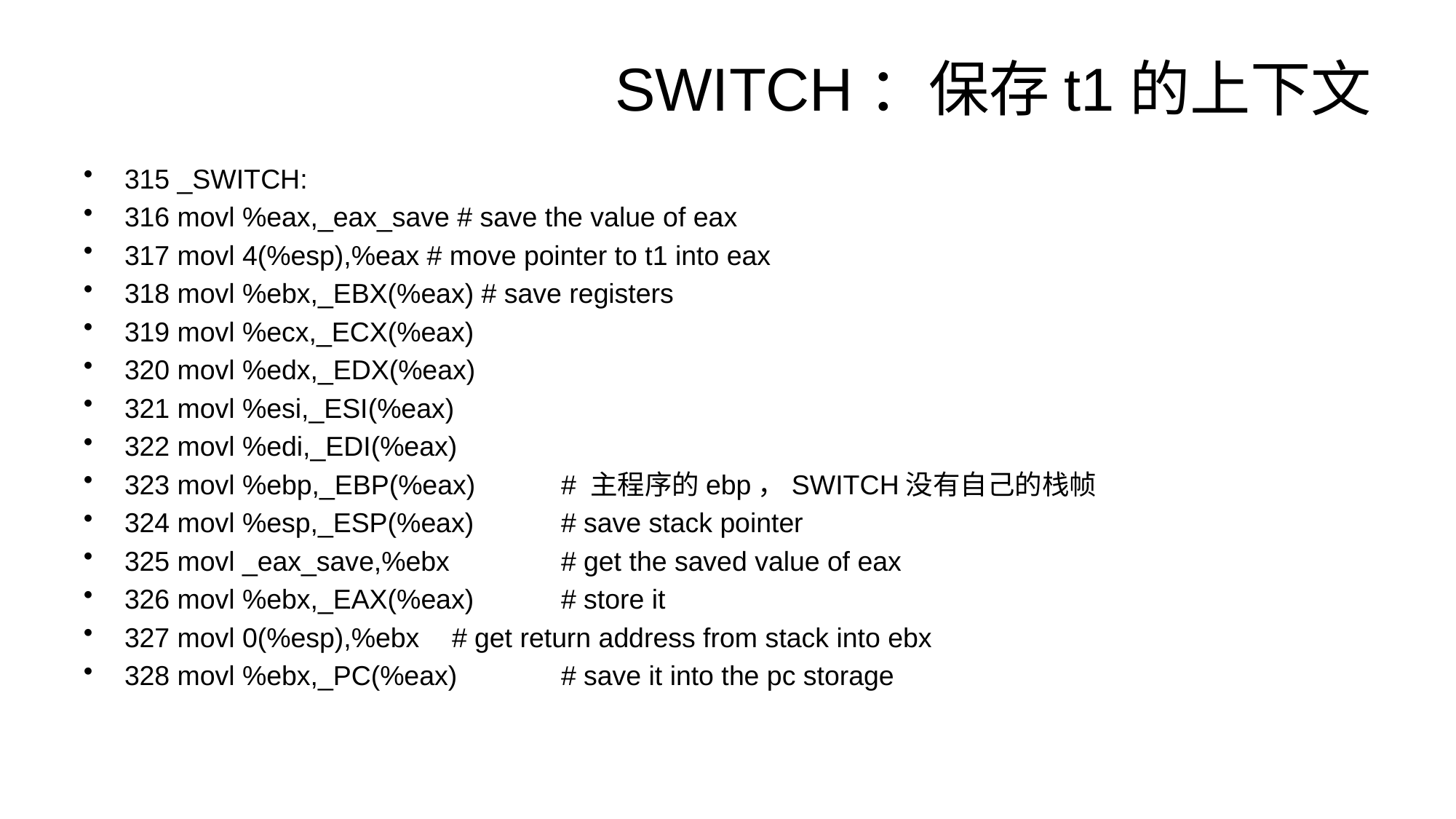

# SWITCH：保存t1的上下文
315 _SWITCH:
316 movl %eax,_eax_save # save the value of eax
317 movl 4(%esp),%eax # move pointer to t1 into eax
318 movl %ebx,_EBX(%eax) # save registers
319 movl %ecx,_ECX(%eax)
320 movl %edx,_EDX(%eax)
321 movl %esi,_ESI(%eax)
322 movl %edi,_EDI(%eax)
323 movl %ebp,_EBP(%eax)	# 主程序的ebp，SWITCH没有自己的栈帧
324 movl %esp,_ESP(%eax) 	# save stack pointer
325 movl _eax_save,%ebx 	# get the saved value of eax
326 movl %ebx,_EAX(%eax) 	# store it
327 movl 0(%esp),%ebx 	# get return address from stack into ebx
328 movl %ebx,_PC(%eax) 	# save it into the pc storage